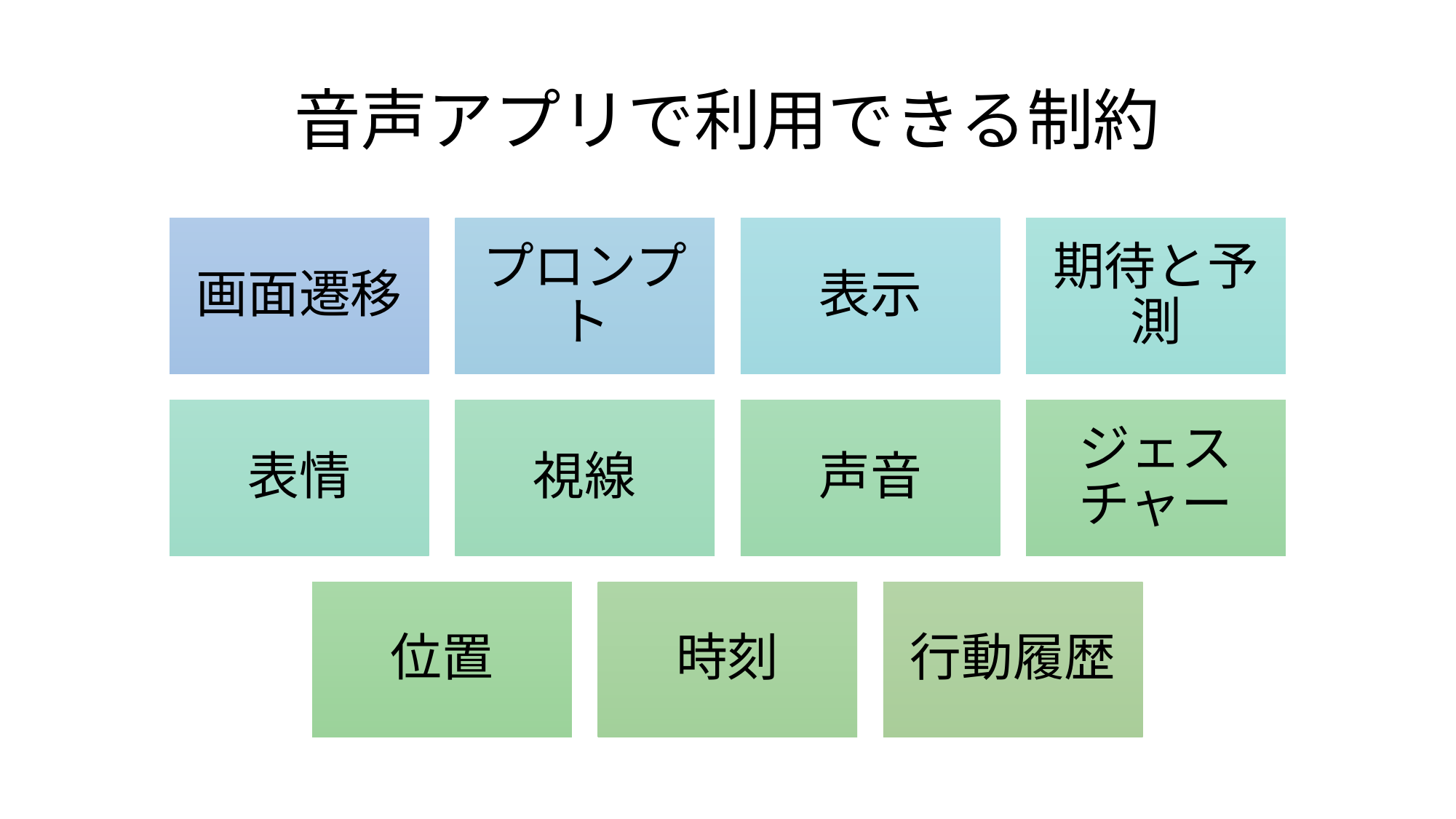

# 音声アプリで利用できる制約
画面遷移
プロンプト
表示
期待と予測
表情
視線
声音
ジェスチャー
位置
時刻
行動履歴